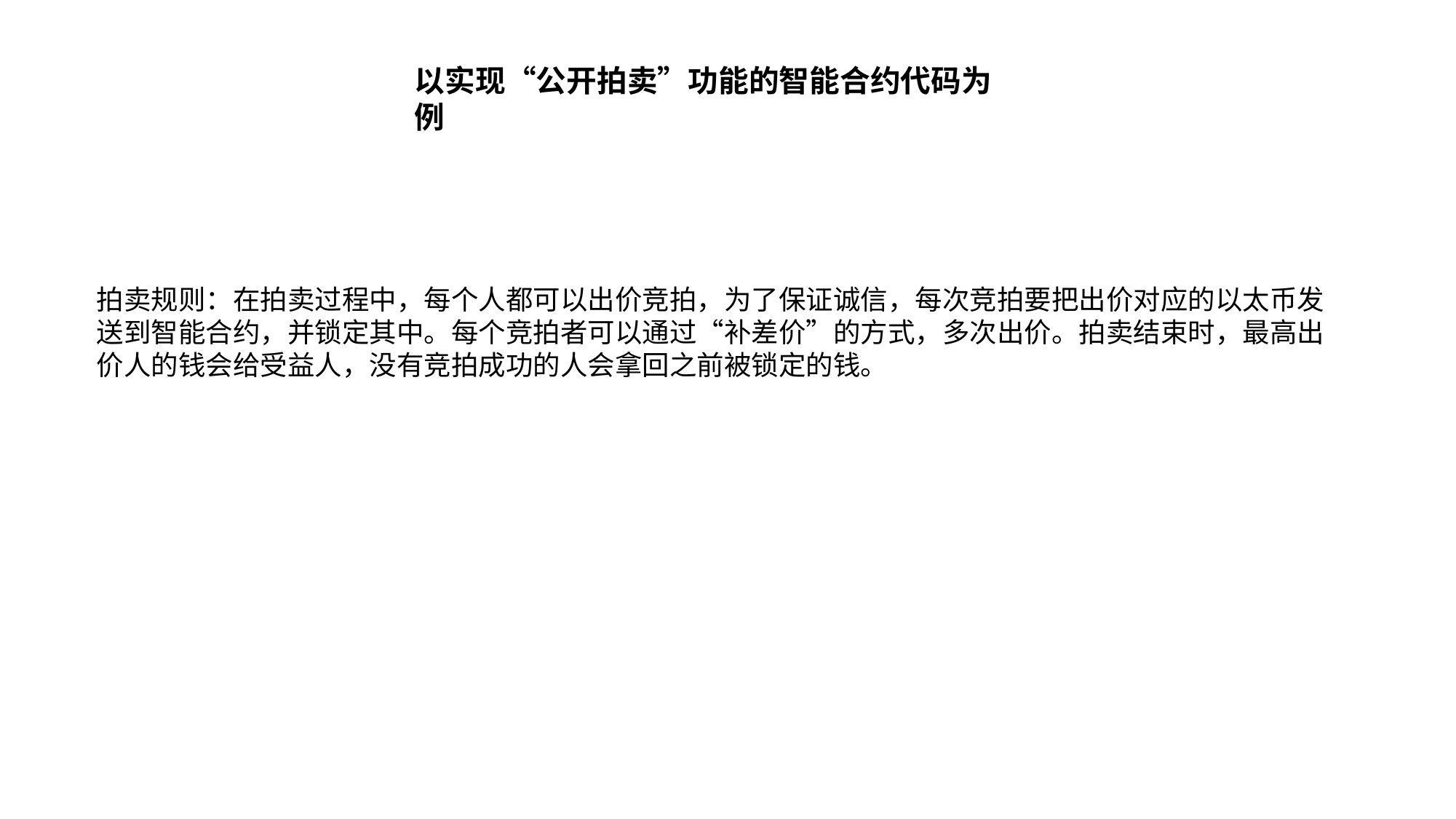

以实现“公开拍卖”功能的智能合约代码为例
拍卖规则：在拍卖过程中，每个人都可以出价竞拍，为了保证诚信，每次竞拍要把出价对应的以太币发送到智能合约，并锁定其中。每个竞拍者可以通过“补差价”的方式，多次出价。拍卖结束时，最高出价人的钱会给受益人，没有竞拍成功的人会拿回之前被锁定的钱。